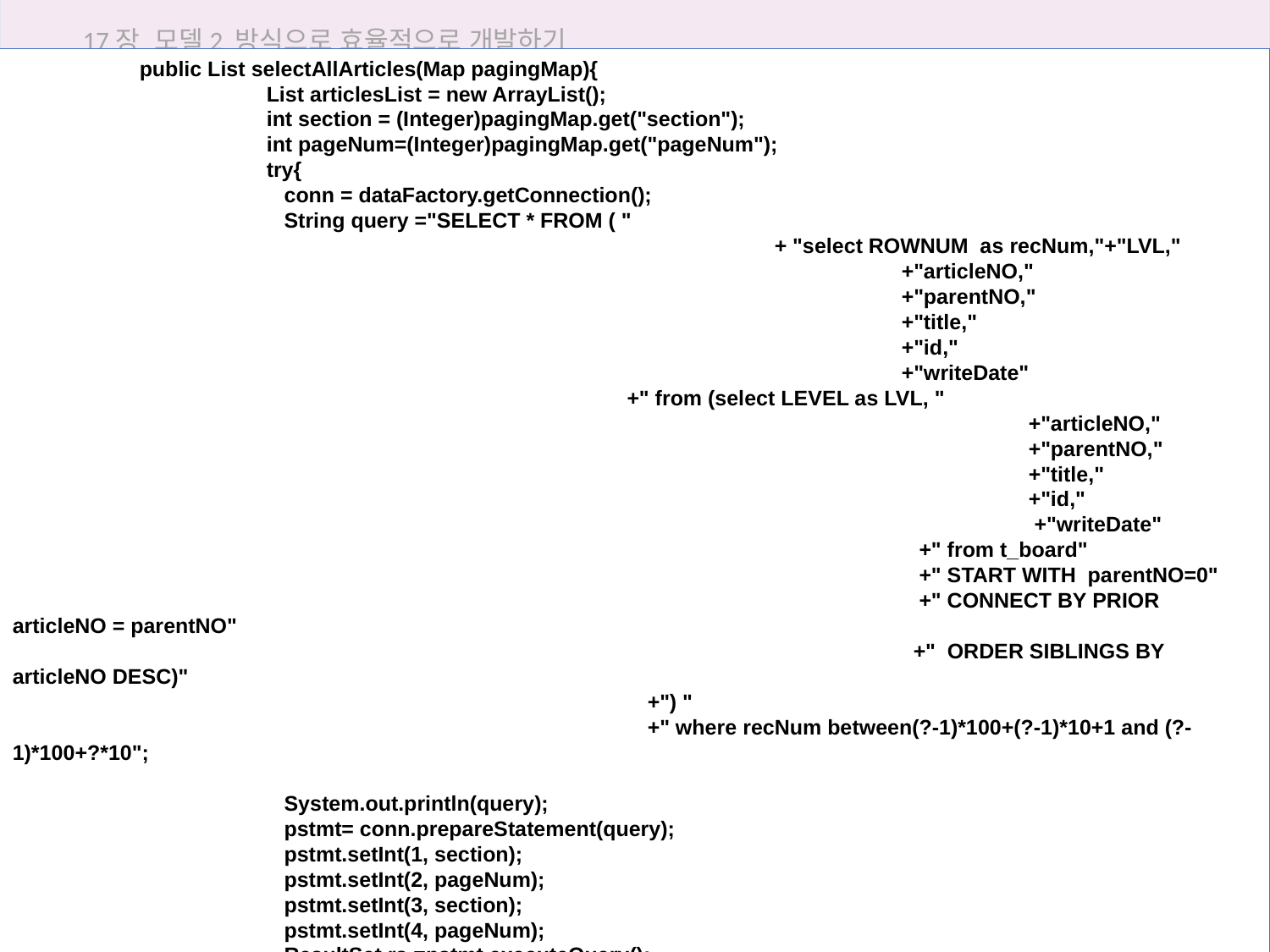

17장  모델2 방식으로 효율적으로 개발하기
	public List selectAllArticles(Map pagingMap){
		List articlesList = new ArrayList();
		int section = (Integer)pagingMap.get("section");
		int pageNum=(Integer)pagingMap.get("pageNum");
		try{
		   conn = dataFactory.getConnection();
		   String query ="SELECT * FROM ( "
						+ "select ROWNUM  as recNum,"+"LVL,"
							+"articleNO,"
							+"parentNO,"
							+"title,"
							+"id,"
							+"writeDate"
				                  +" from (select LEVEL as LVL, "
								+"articleNO,"
								+"parentNO,"
								+"title,"
								+"id,"
								 +"writeDate"
							   +" from t_board"
							   +" START WITH  parentNO=0"
							   +" CONNECT BY PRIOR articleNO = parentNO"
							  +"  ORDER SIBLINGS BY articleNO DESC)"
					+") "
					+" where recNum between(?-1)*100+(?-1)*10+1 and (?-1)*100+?*10";

		   System.out.println(query);
		   pstmt= conn.prepareStatement(query);
		   pstmt.setInt(1, section);
		   pstmt.setInt(2, pageNum);
		   pstmt.setInt(3, section);
		   pstmt.setInt(4, pageNum);
		   ResultSet rs =pstmt.executeQuery();